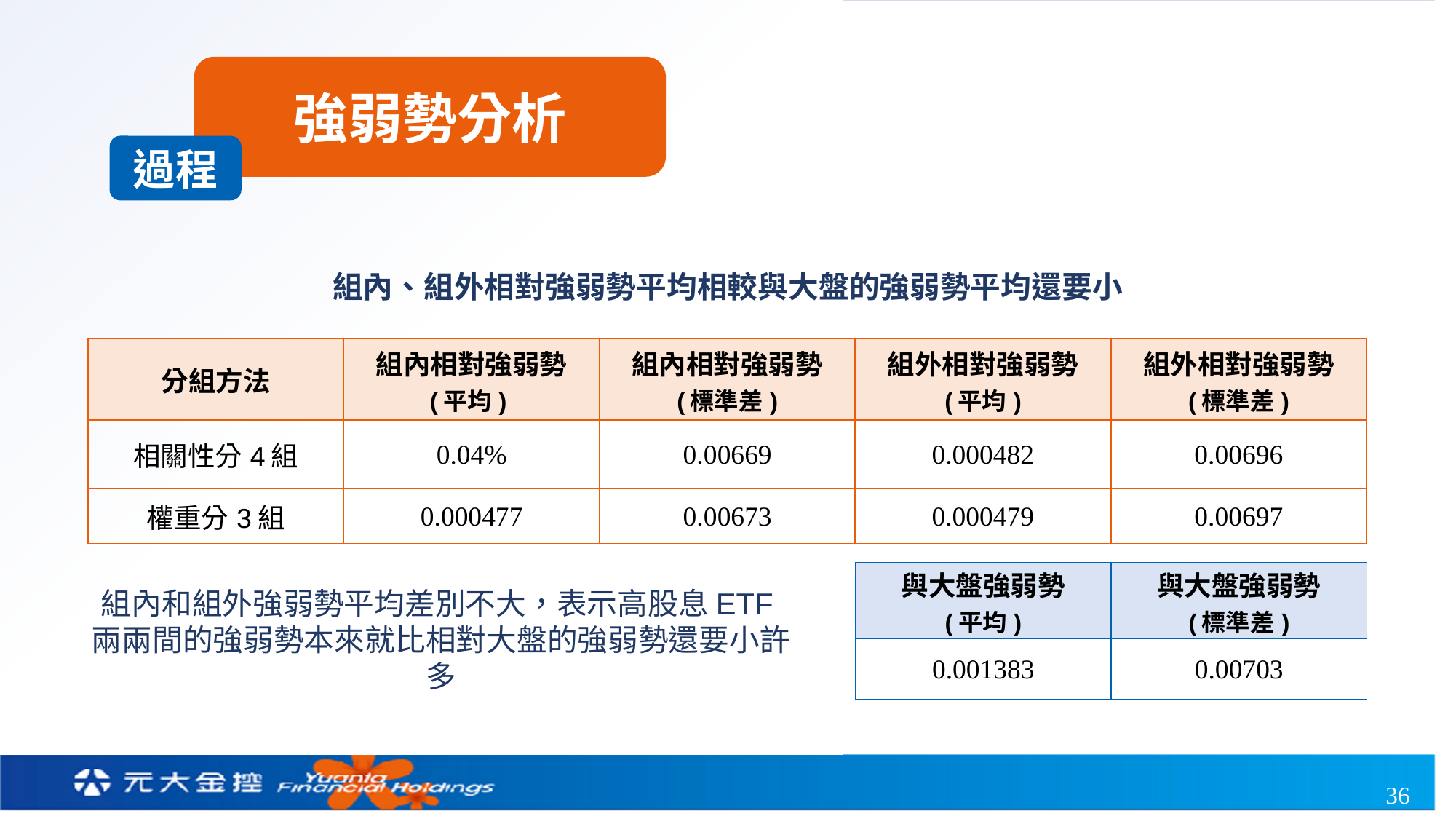

強弱勢分析
過程
組內、組外相對強弱勢平均相較與大盤的強弱勢平均還要小
| 分組方法 | 組內相對強弱勢 (平均) | 組內相對強弱勢 (標準差) | 組外相對強弱勢 (平均) | 組外相對強弱勢 (標準差) |
| --- | --- | --- | --- | --- |
| 相關性分4組 | 0.04% | 0.00669 | 0.000482 | 0.00696 |
| 權重分3組 | 0.000477 | 0.00673 | 0.000479 | 0.00697 |
| 與大盤強弱勢 (平均) | 與大盤強弱勢 (標準差) |
| --- | --- |
| 0.001383 | 0.00703 |
組內和組外強弱勢平均差別不大，表示高股息ETF兩兩間的強弱勢本來就比相對大盤的強弱勢還要小許多
36